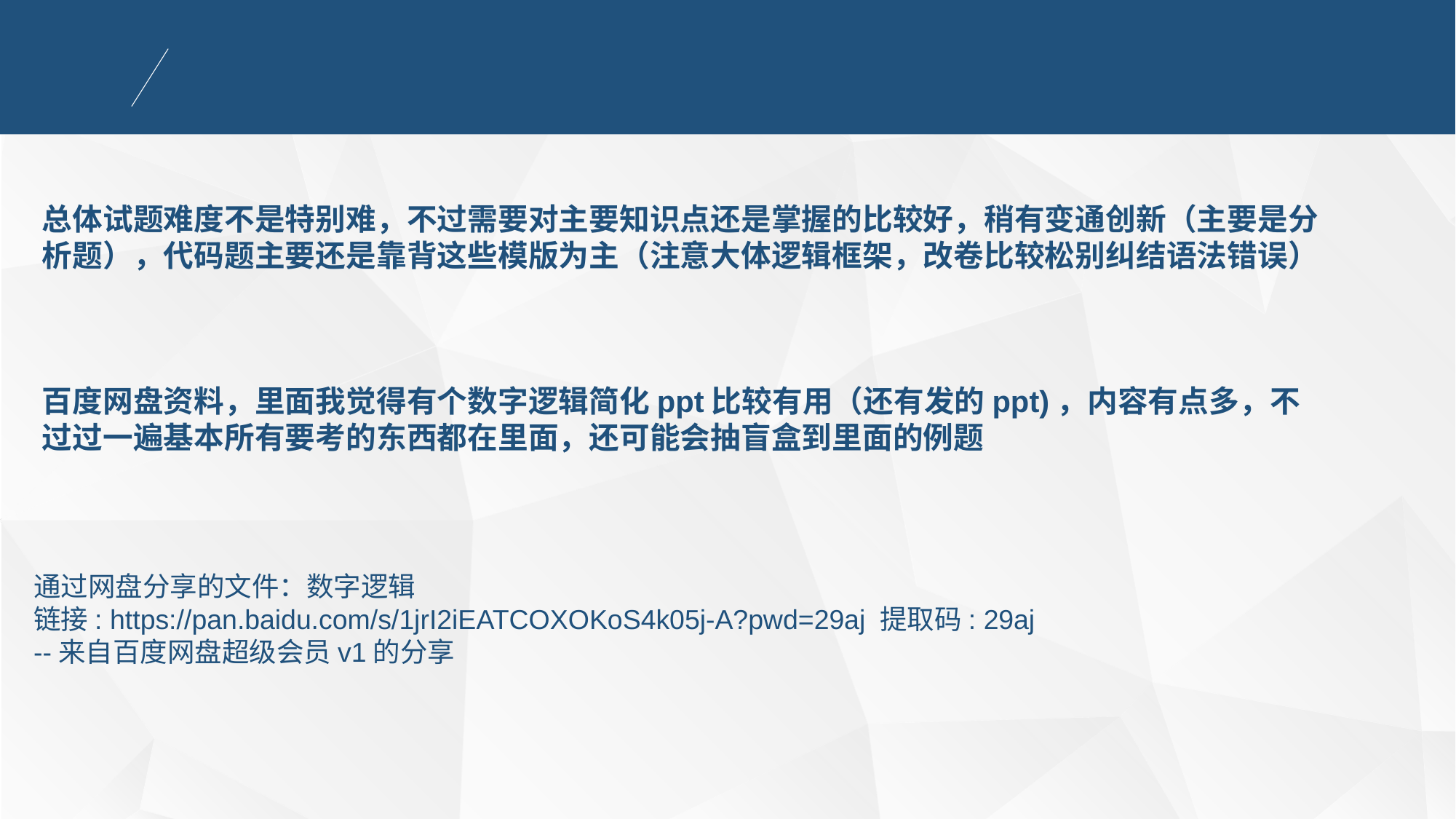

总体试题难度不是特别难，不过需要对主要知识点还是掌握的比较好，稍有变通创新（主要是分析题），代码题主要还是靠背这些模版为主（注意大体逻辑框架，改卷比较松别纠结语法错误）

百度网盘资料，里面我觉得有个数字逻辑简化ppt比较有用（还有发的ppt)，内容有点多，不过过一遍基本所有要考的东西都在里面，还可能会抽盲盒到里面的例题
通过网盘分享的文件：数字逻辑
链接: https://pan.baidu.com/s/1jrI2iEATCOXOKoS4k05j-A?pwd=29aj 提取码: 29aj
--来自百度网盘超级会员v1的分享